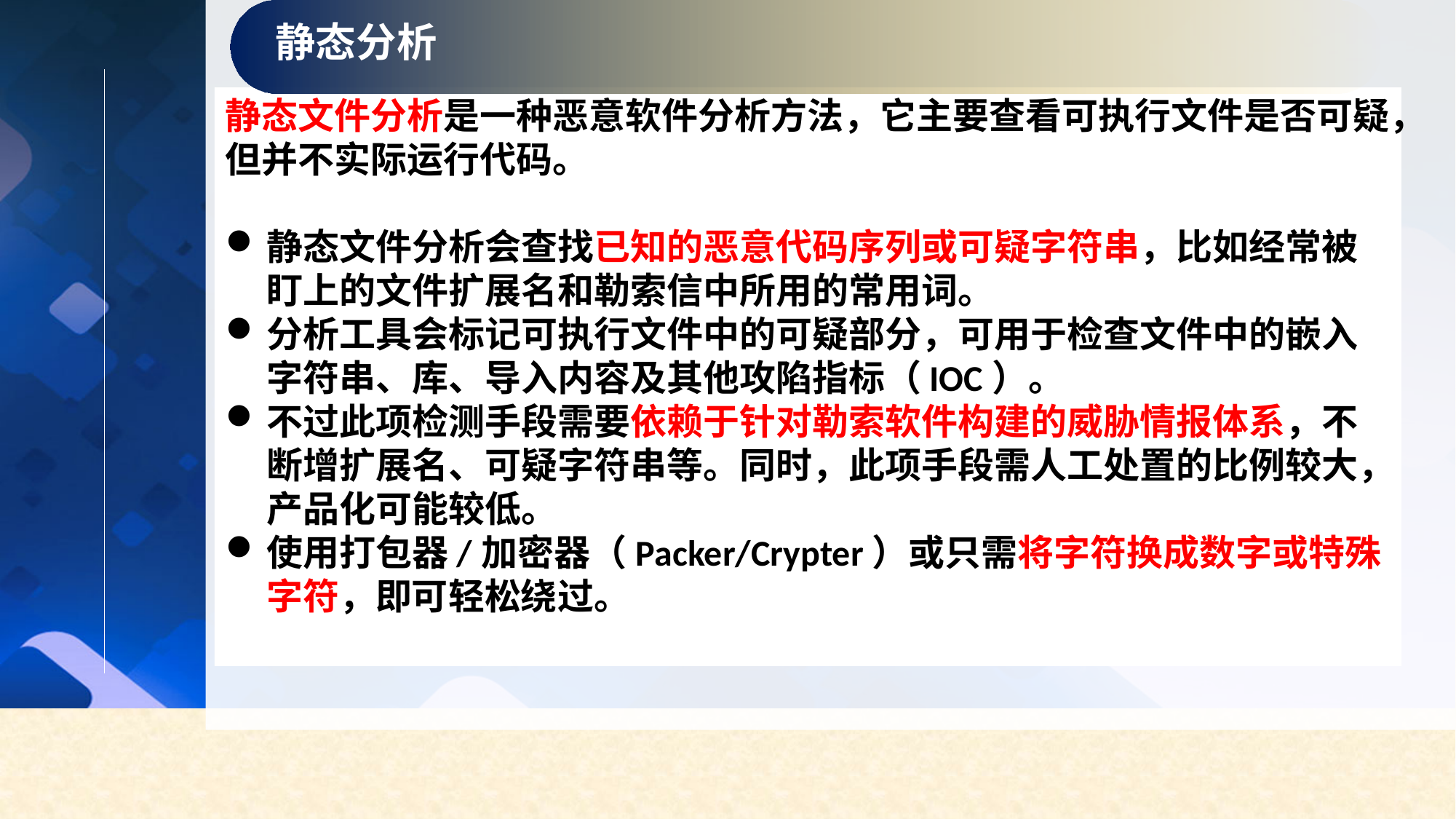

静态分析
静态文件分析是一种恶意软件分析方法，它主要查看可执行文件是否可疑，但并不实际运行代码。

静态文件分析会查找已知的恶意代码序列或可疑字符串，比如经常被盯上的文件扩展名和勒索信中所用的常用词。
分析工具会标记可执行文件中的可疑部分，可用于检查文件中的嵌入字符串、库、导入内容及其他攻陷指标（IOC）。
不过此项检测手段需要依赖于针对勒索软件构建的威胁情报体系，不断增扩展名、可疑字符串等。同时，此项手段需人工处置的比例较大，产品化可能较低。
使用打包器/加密器（Packer/Crypter）或只需将字符换成数字或特殊字符，即可轻松绕过。